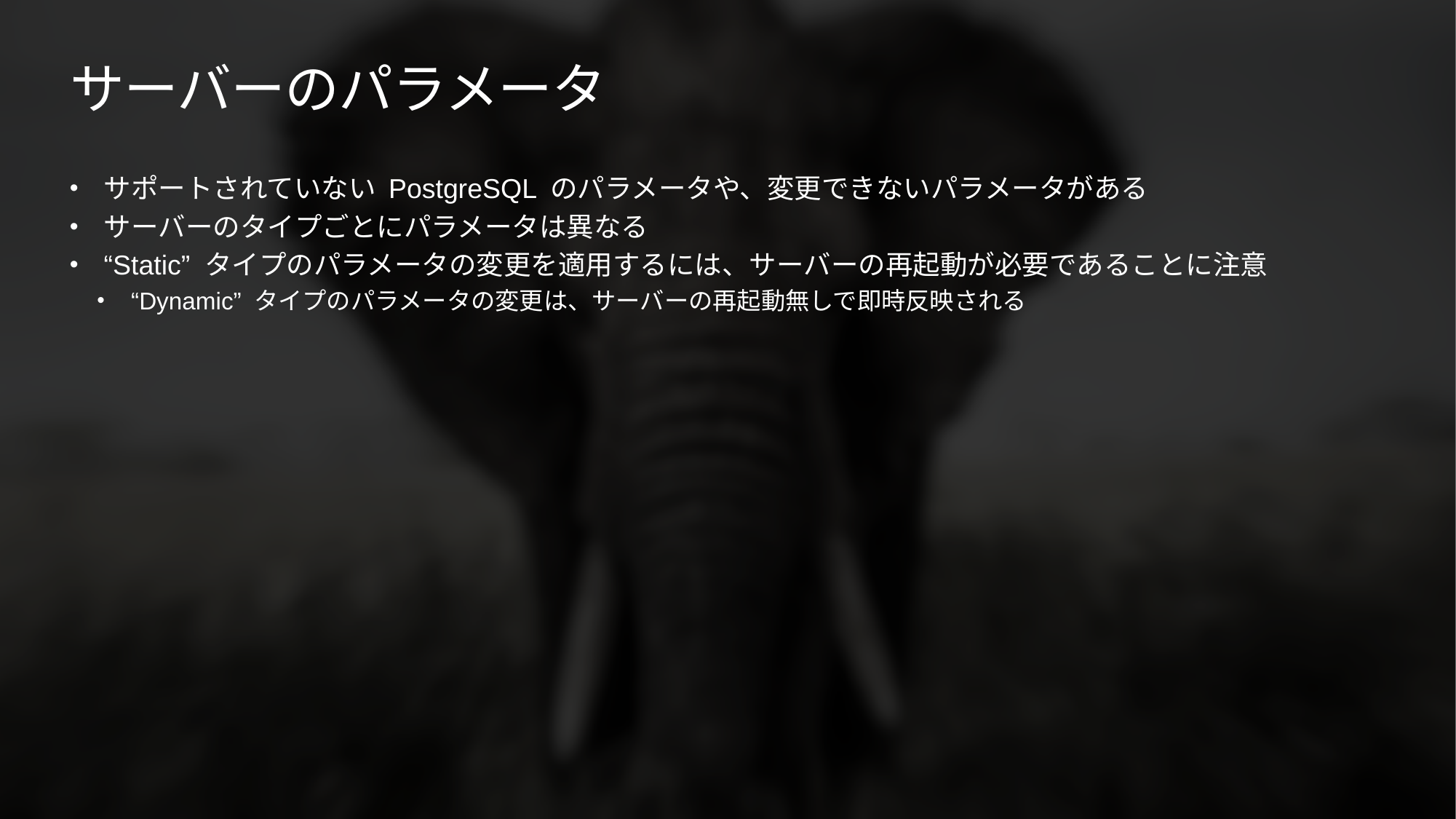

# サーバーのパラメータ
サポートされていない PostgreSQL のパラメータや、変更できないパラメータがある
サーバーのタイプごとにパラメータは異なる
“Static” タイプのパラメータの変更を適用するには、サーバーの再起動が必要であることに注意
“Dynamic” タイプのパラメータの変更は、サーバーの再起動無しで即時反映される